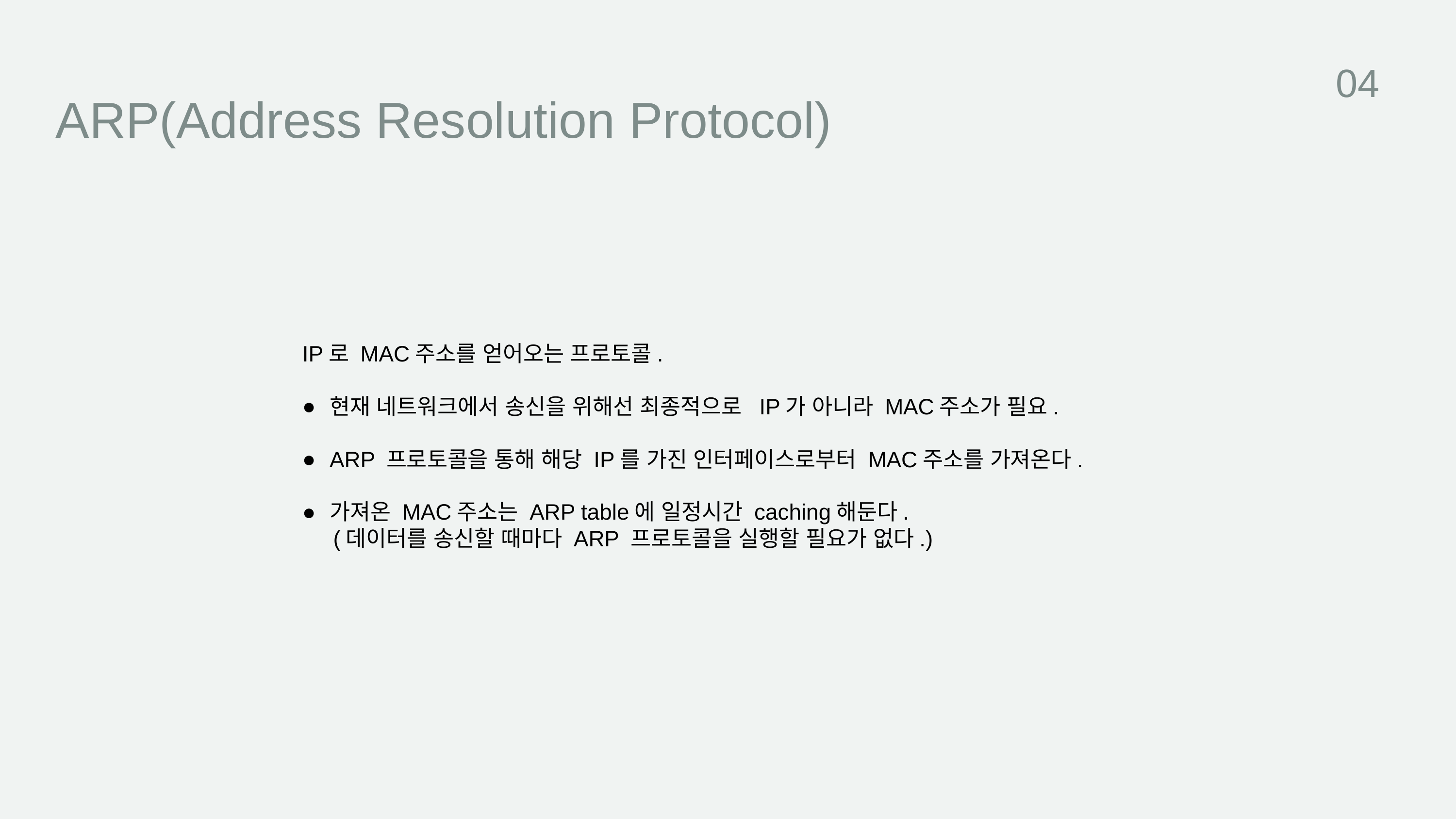

04
ARP(Address Resolution Protocol)
IP로 MAC주소를 얻어오는 프로토콜.

현재 네트워크에서 송신을 위해선 최종적으로  IP가 아니라 MAC주소가 필요.

ARP 프로토콜을 통해 해당 IP를 가진 인터페이스로부터 MAC주소를 가져온다.

가져온 MAC주소는 ARP table에 일정시간 caching해둔다.
     (데이터를 송신할 때마다 ARP 프로토콜을 실행할 필요가 없다.)